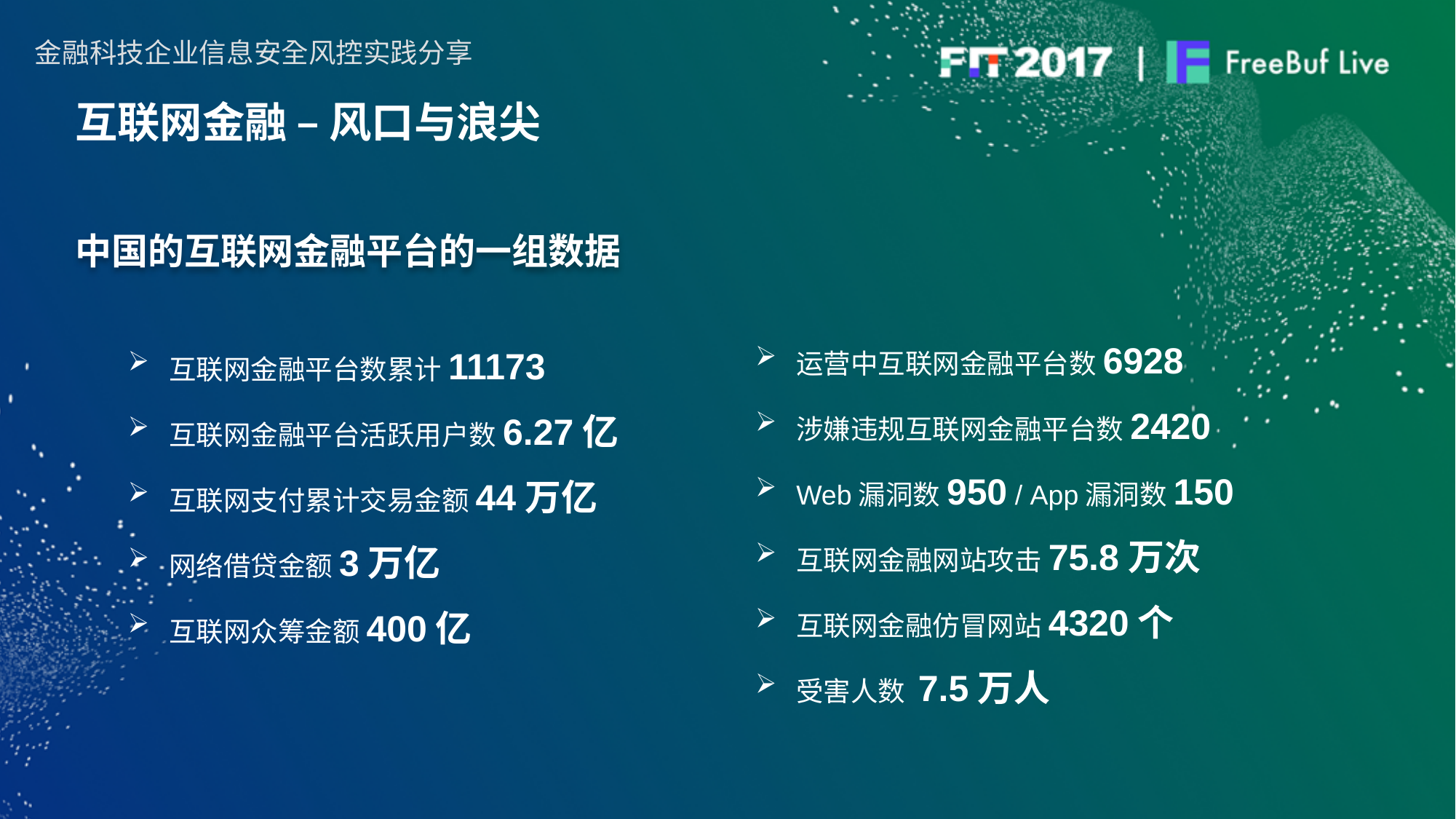

互联网金融 – 风口与浪尖
中国的互联网金融平台的一组数据
运营中互联网金融平台数6928
涉嫌违规互联网金融平台数2420
Web漏洞数950 / App漏洞数150
互联网金融网站攻击75.8万次
互联网金融仿冒网站4320个
受害人数 7.5万人
互联网金融平台数累计11173
互联网金融平台活跃用户数6.27亿
互联网支付累计交易金额44万亿
网络借贷金额3万亿
互联网众筹金额400亿